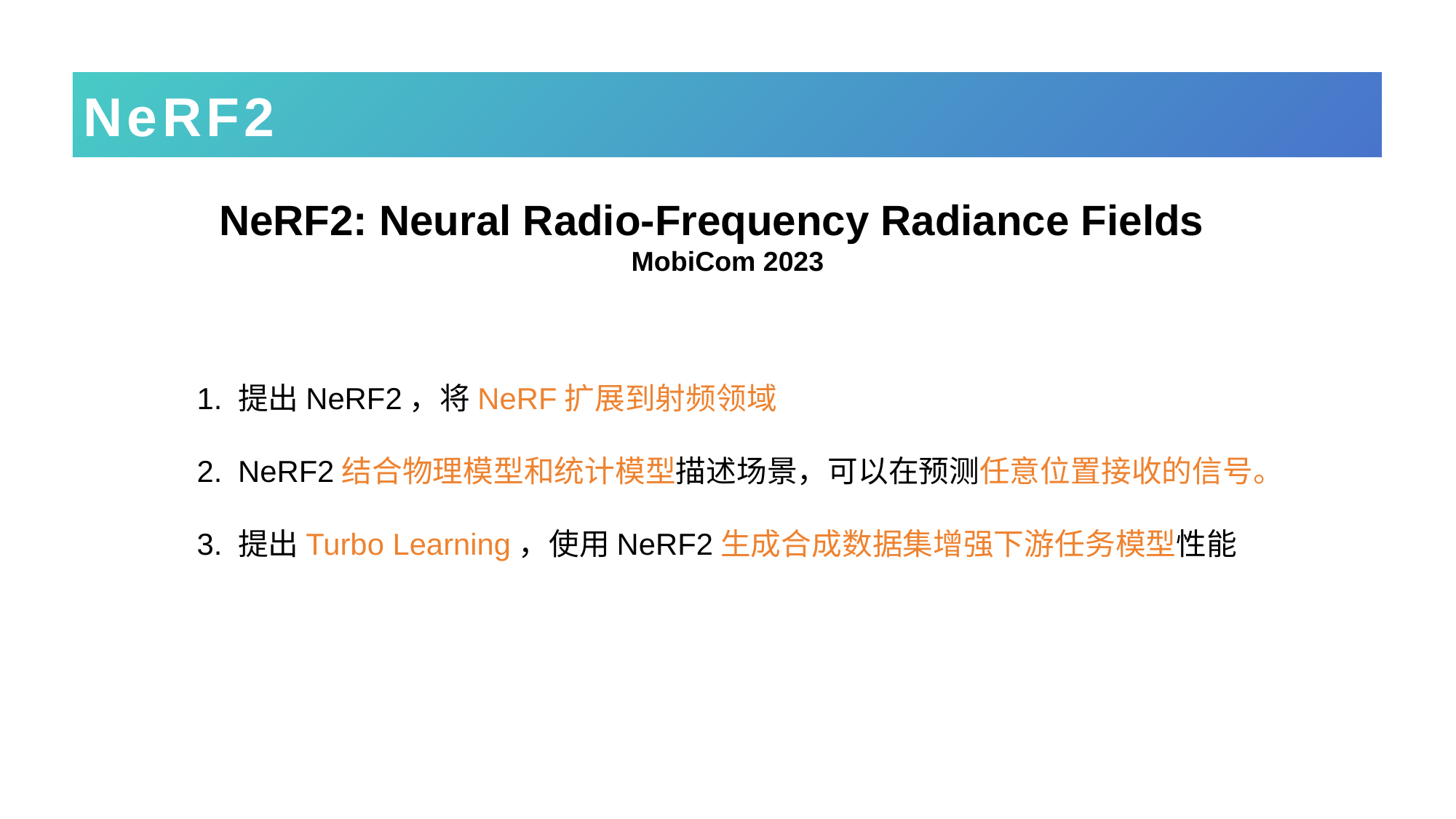

# NeRF2
NeRF2: Neural Radio-Frequency Radiance Fields
MobiCom 2023
提出NeRF2，将NeRF扩展到射频领域

NeRF2结合物理模型和统计模型描述场景，可以在预测任意位置接收的信号。

提出Turbo Learning，使用NeRF2生成合成数据集增强下游任务模型性能